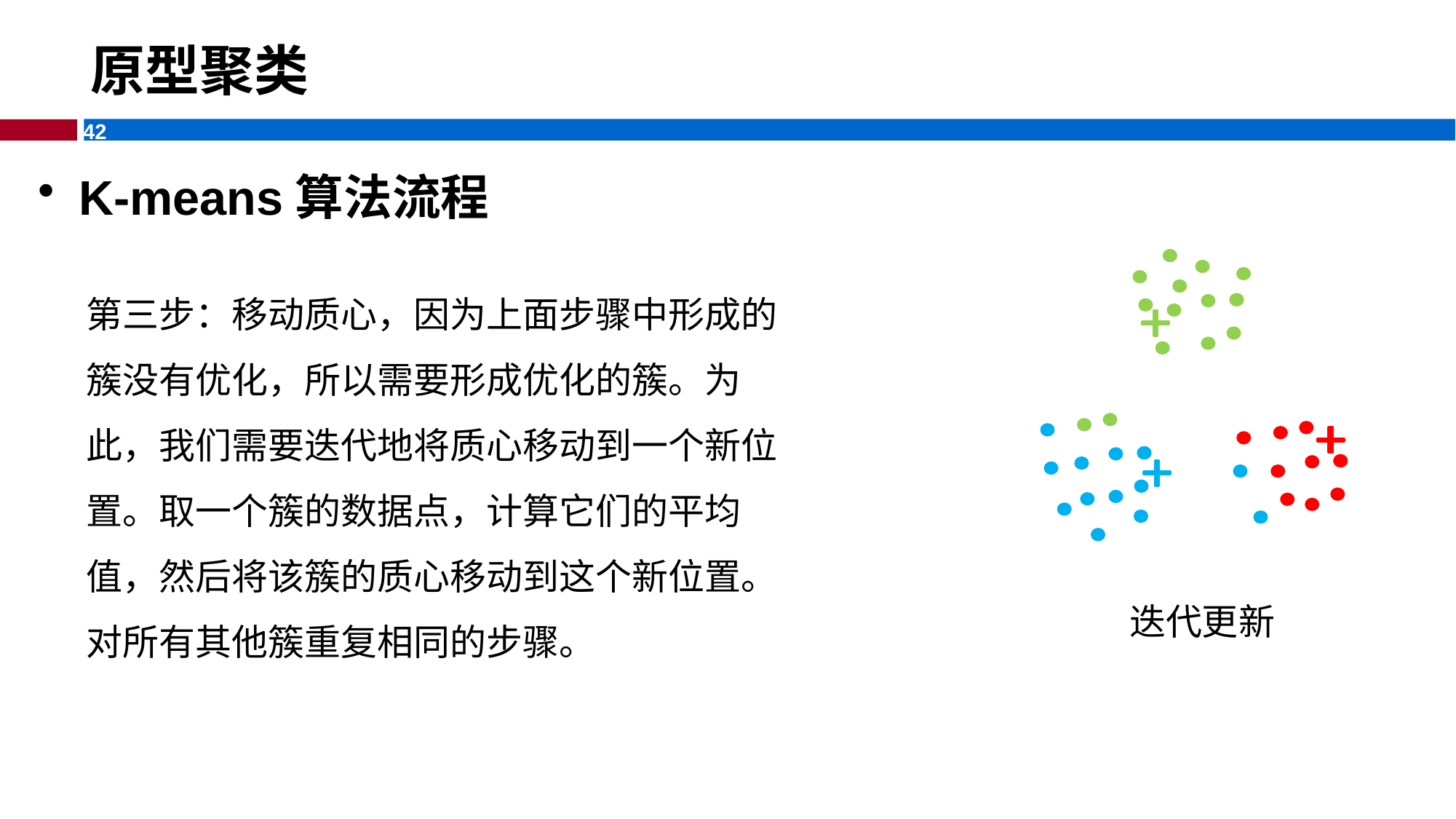

# 原型聚类
K-means算法流程

第三步：移动质心，因为上面步骤中形成的簇没有优化，所以需要形成优化的簇。为此，我们需要迭代地将质心移动到一个新位置。取一个簇的数据点，计算它们的平均值，然后将该簇的质心移动到这个新位置。对所有其他簇重复相同的步骤。
迭代更新